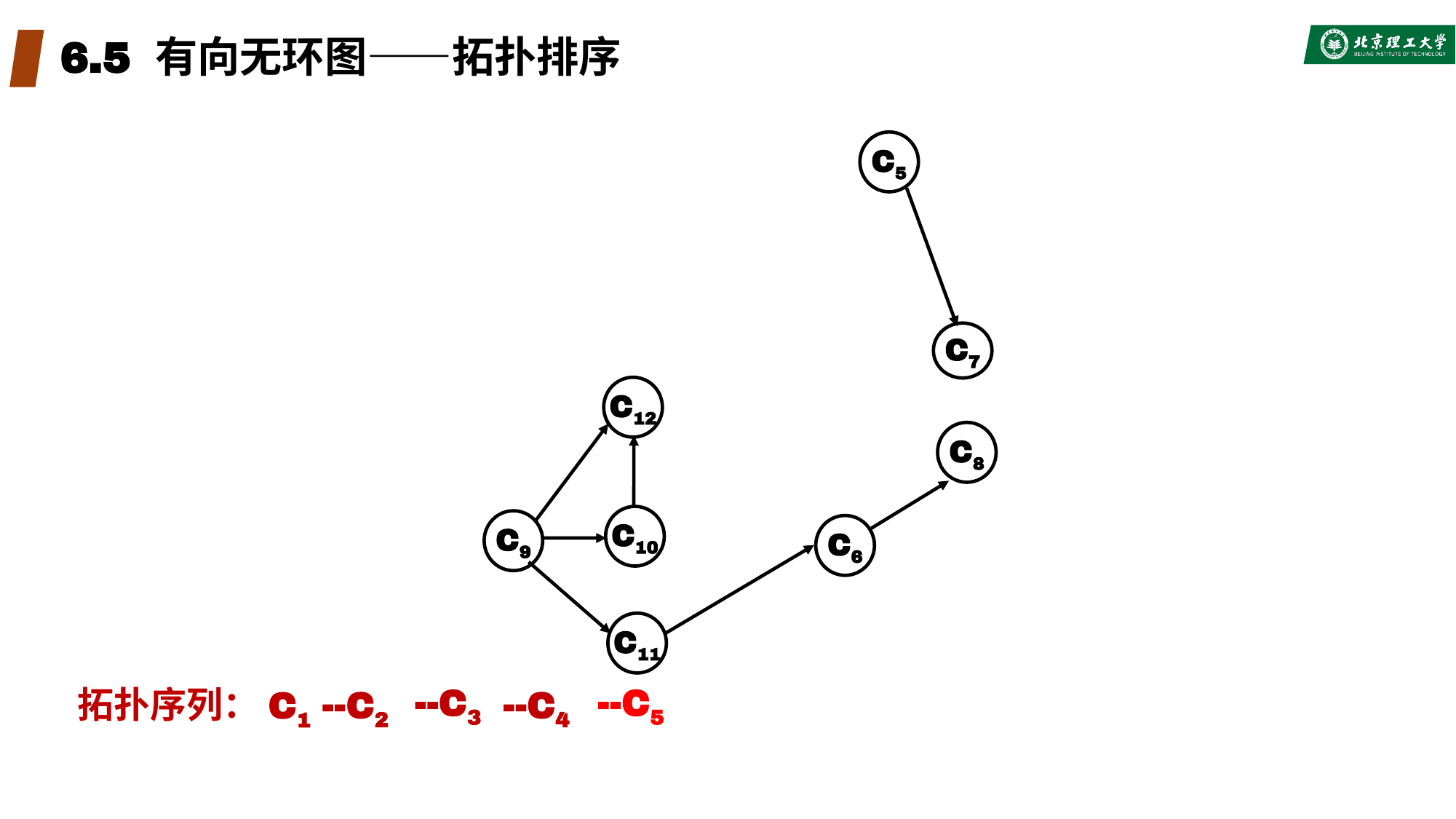

# 6.5 有向无环图——拓扑排序
C5

C7
C12
C8

C10
C9
C6

C11
--C3
--C5
--C2
--C4
拓扑序列：C1